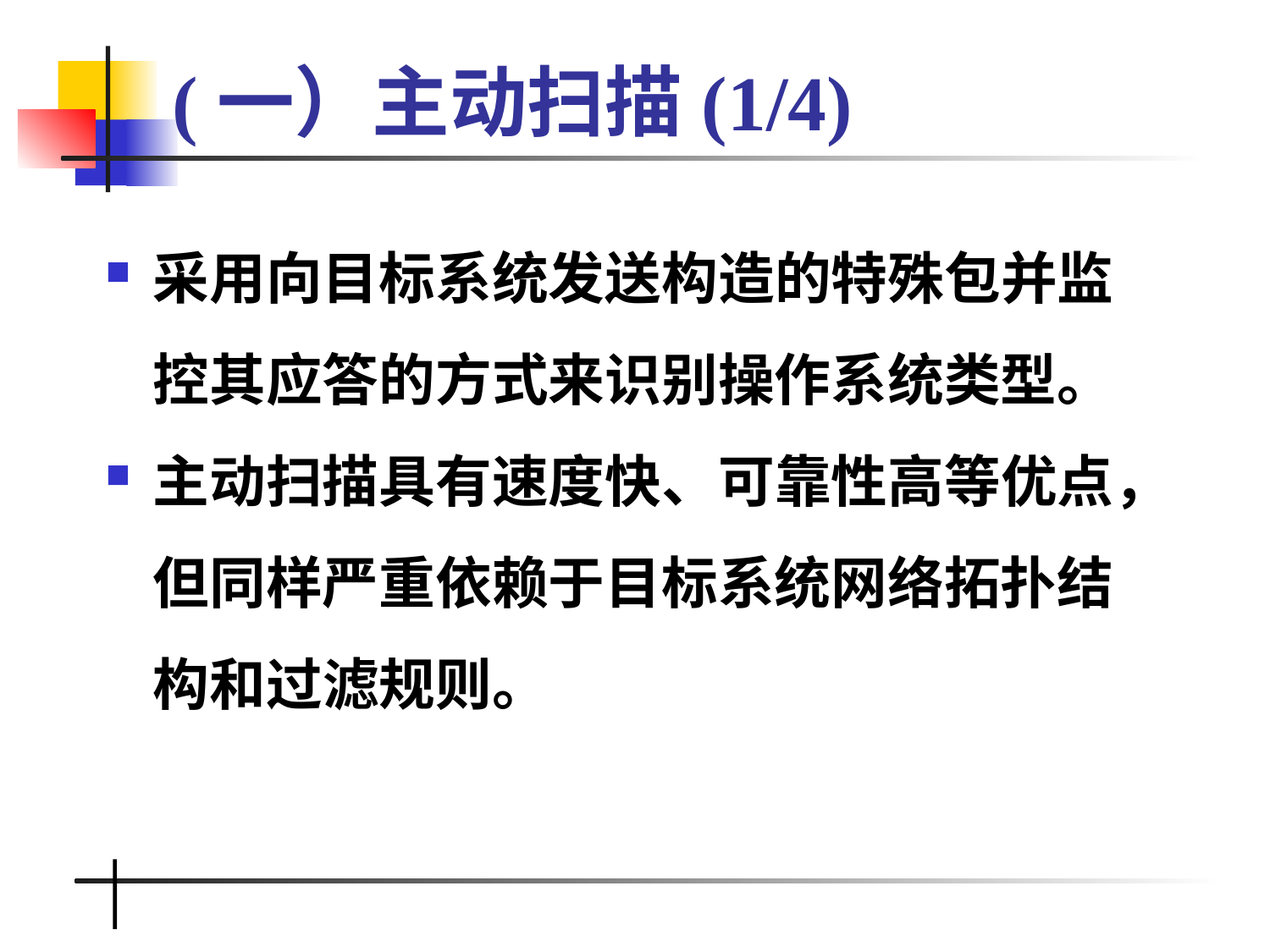

# (一）主动扫描(1/4)
采用向目标系统发送构造的特殊包并监控其应答的方式来识别操作系统类型。
主动扫描具有速度快、可靠性高等优点，但同样严重依赖于目标系统网络拓扑结构和过滤规则。